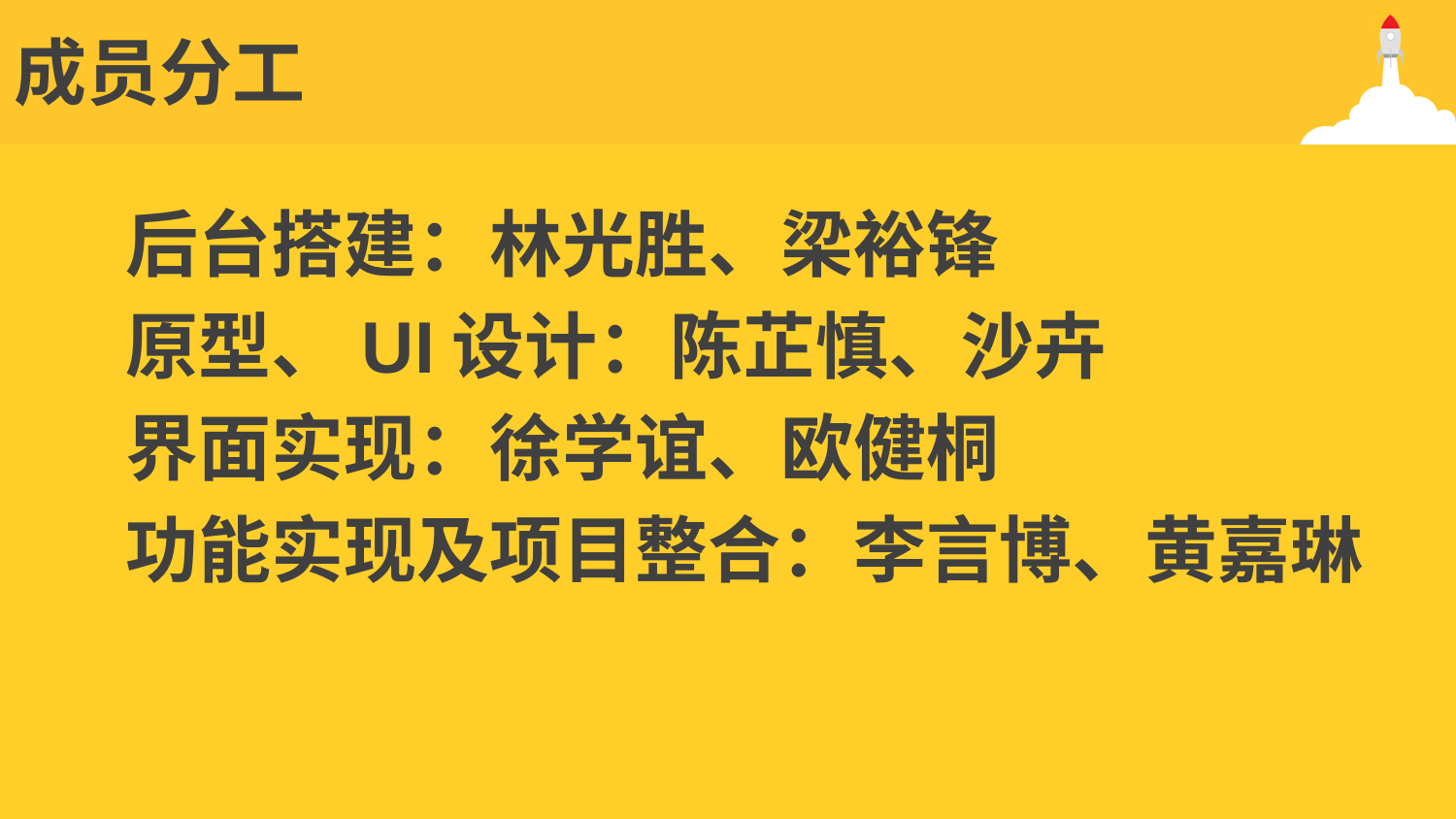

# 成员分工
后台搭建：林光胜、梁裕锋
原型、UI设计：陈芷慎、沙卉
界面实现：徐学谊、欧健桐
功能实现及项目整合：李言博、黄嘉琳